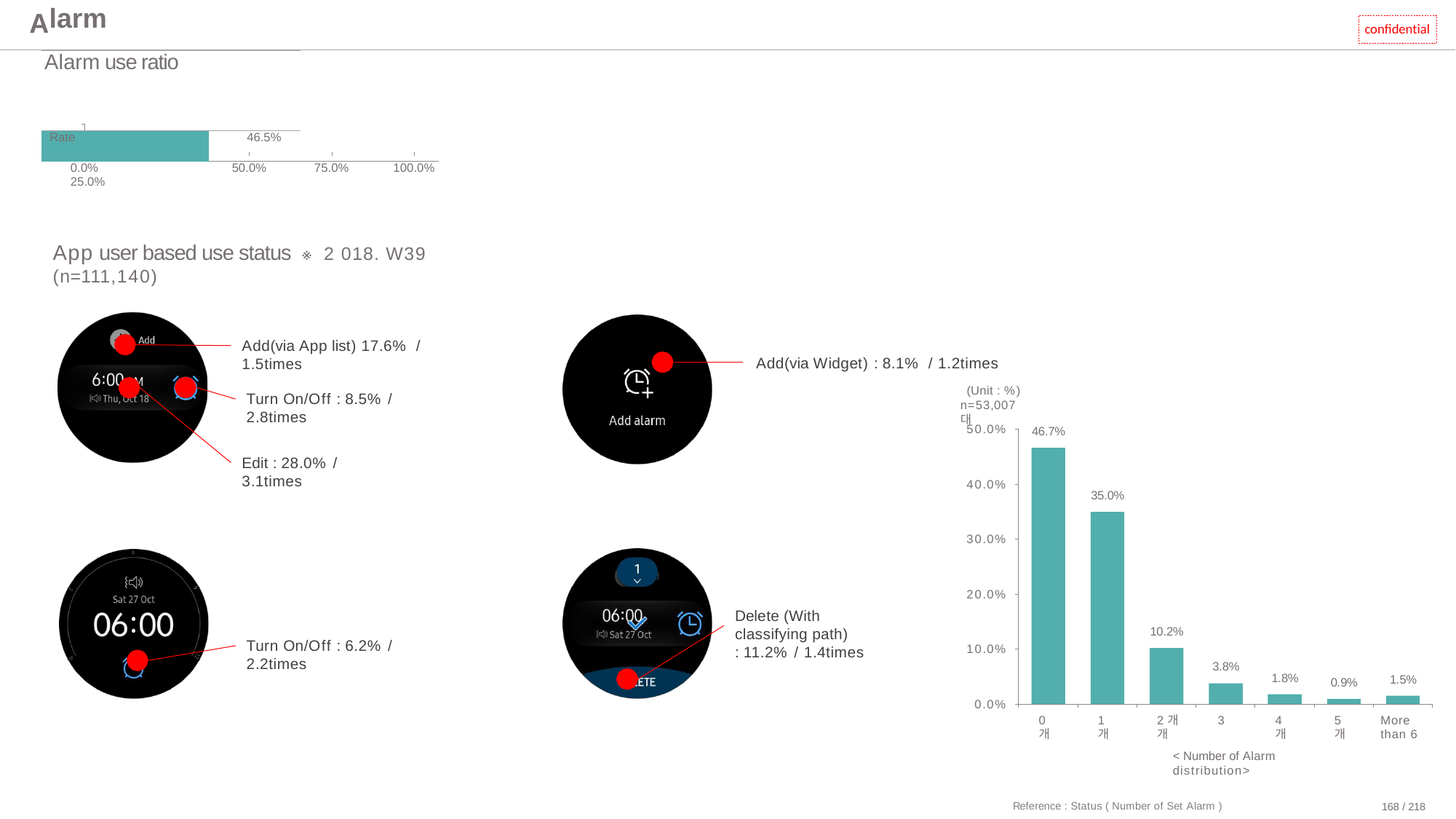

| larm |  |  |  |
| --- | --- | --- | --- |
| Alarm use ratio |  |  |  |
| Rate | 46.5% |  |  |
| 0.0% 25.0% | 50.0% | 75.0% | 100.0% |
A
confidential

App user based use status ※2018. W39 (n=111,140)

Add(via App list) 17.6% / 1.5times

Add(via Widget) : 8.1% / 1.2times

(Unit : %) n=53,007대

Turn On/Off : 8.5% / 2.8times
50.0%
46.7%

Edit : 28.0% / 3.1times
40.0%

35.0%

30.0%

20.0%

Delete (With classifying path)
: 11.2% / 1.4times
10.2%

Turn On/Off : 6.2% / 2.2times
10.0%

3.8%

1.8%
1.5%
0.9%

0.0%

0개
1개
2개	3개
4개
5개
More than 6
< Number of Alarm distribution>

Reference : Status ( Number of Set Alarm )
168 / 218